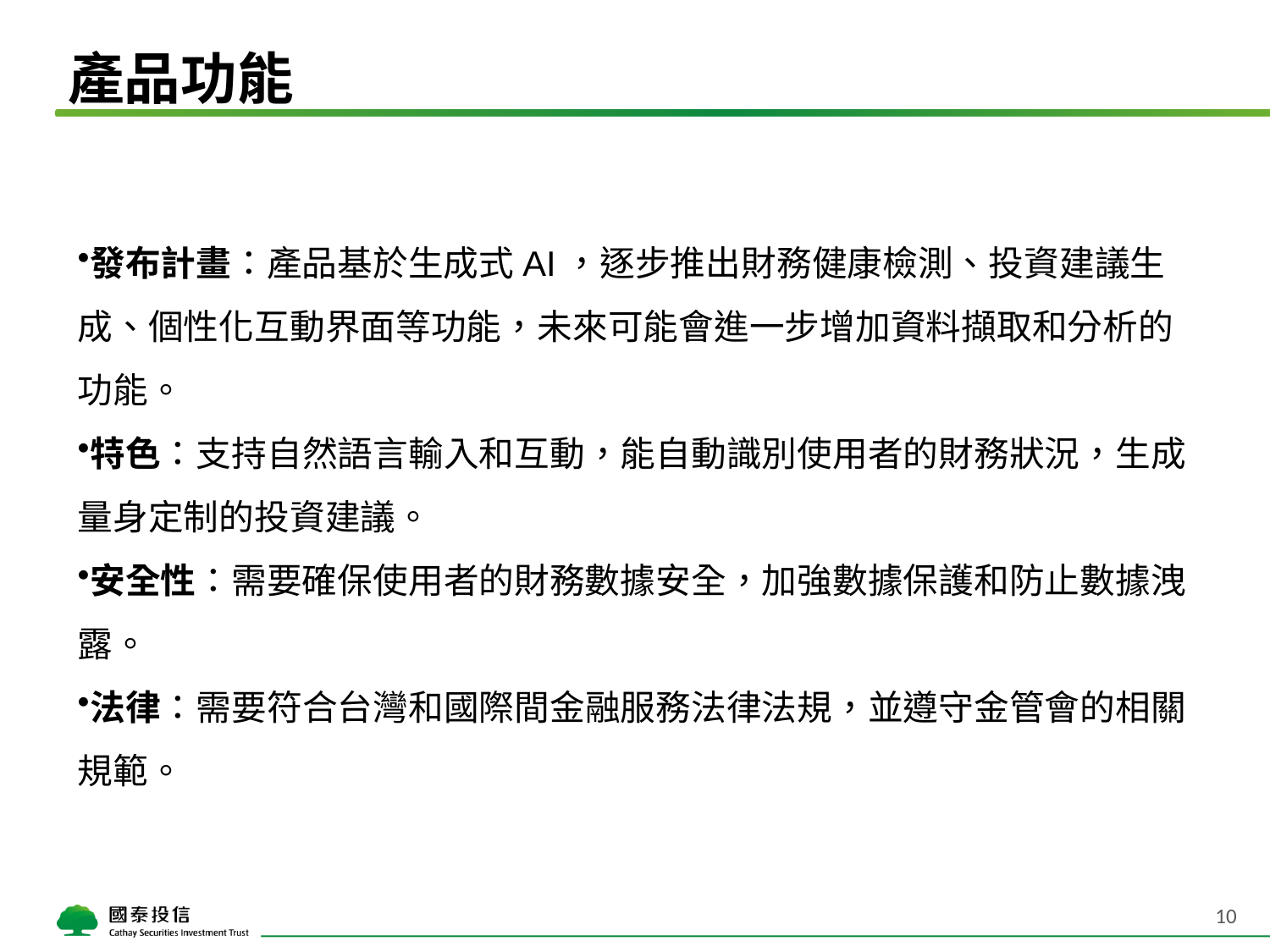

# 產品功能
發布計畫：產品基於生成式AI，逐步推出財務健康檢測、投資建議生成、個性化互動界面等功能，未來可能會進一步增加資料擷取和分析的功能。
特色：支持自然語言輸入和互動，能自動識別使用者的財務狀況，生成量身定制的投資建議。
安全性：需要確保使用者的財務數據安全，加強數據保護和防止數據洩露。
法律：需要符合台灣和國際間金融服務法律法規，並遵守金管會的相關規範。
10